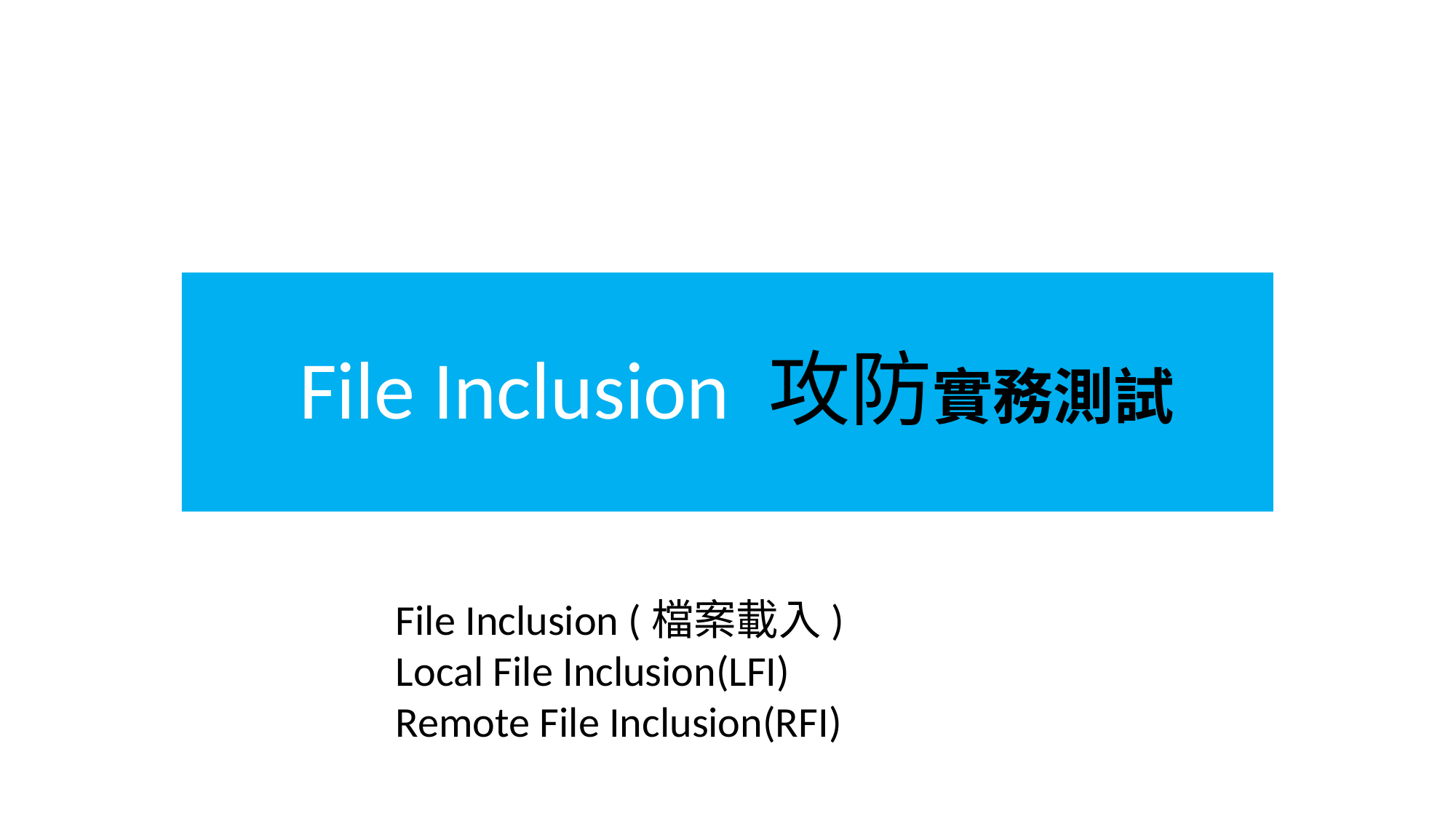

# File Inclusion 攻防實務測試
File Inclusion (檔案載入)
Local File Inclusion(LFI)
Remote File Inclusion(RFI)